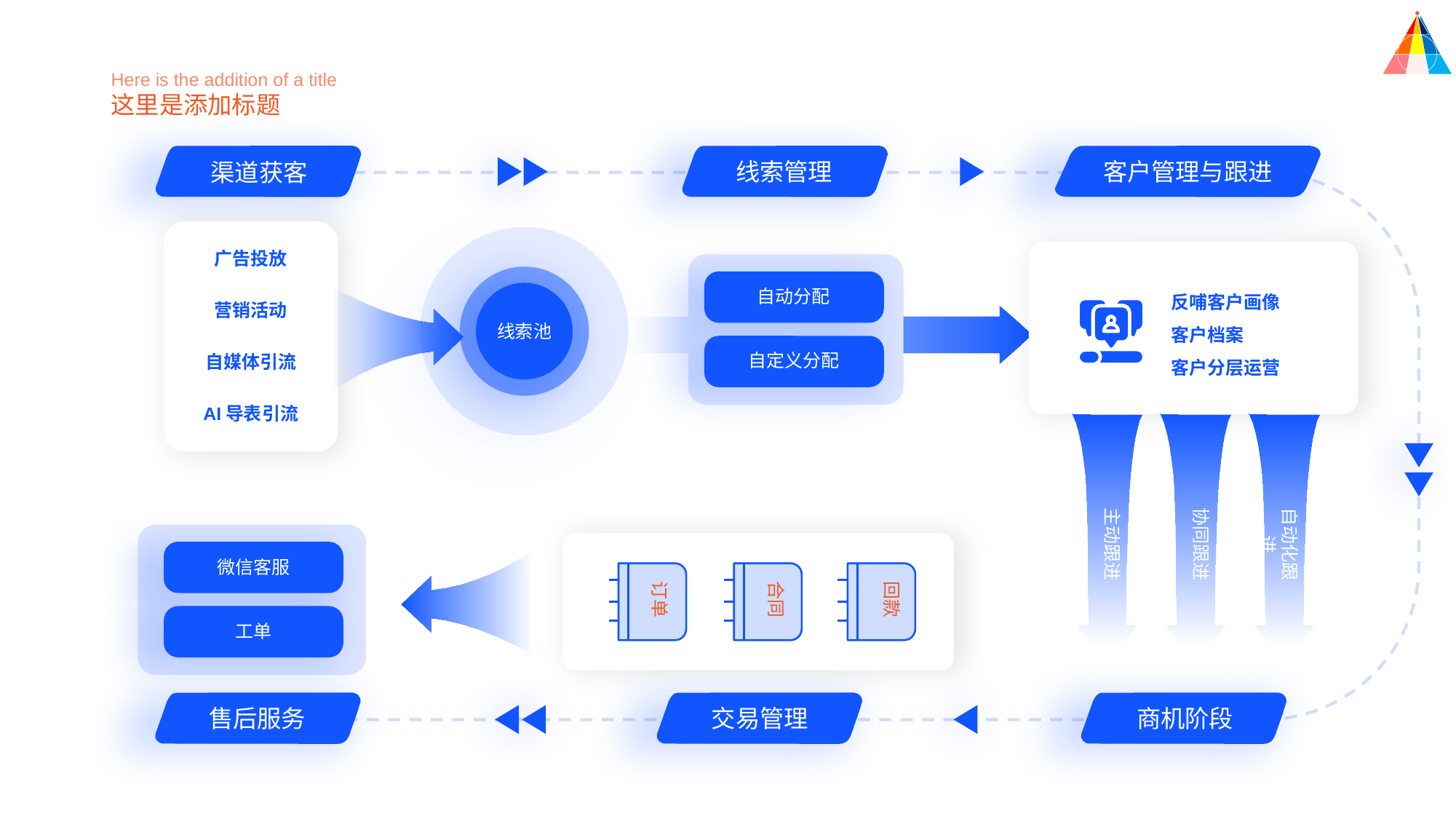

Here is the addition of a title
这里是添加标题

线索管理
客户管理与跟进
渠道获客

广告投放

反哺客户画像
客户档案
客户分层运营

自动分配

营销活动

线索池

自定义分配
自媒体引流
AI导表引流

主动跟进
协同跟进
自动化跟进

微信客服
订单
合同
回款

工单

售后服务
交易管理
商机阶段